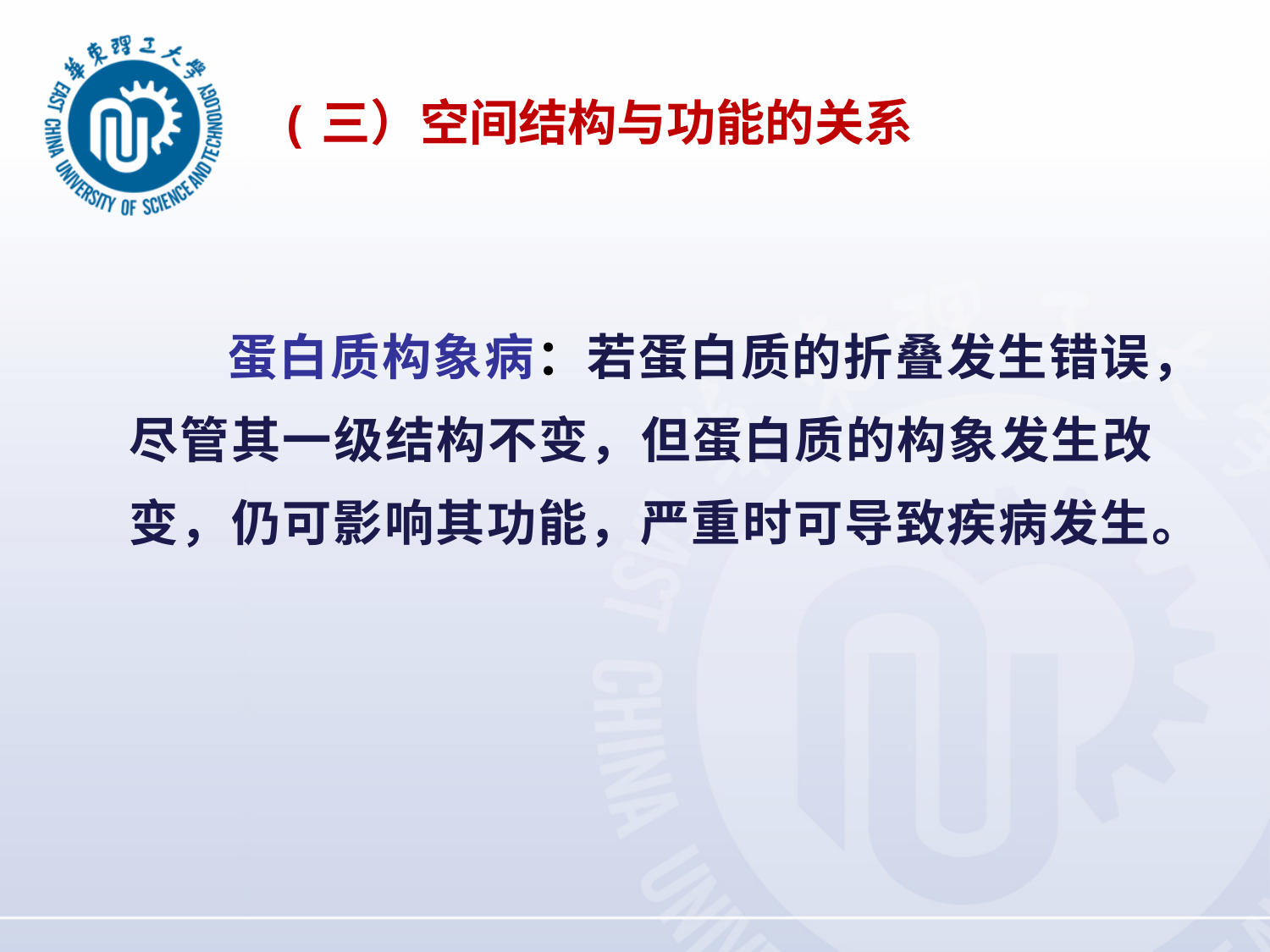

(三）空间结构与功能的关系
蛋白质构象病：若蛋白质的折叠发生错误，尽管其一级结构不变，但蛋白质的构象发生改变，仍可影响其功能，严重时可导致疾病发生。